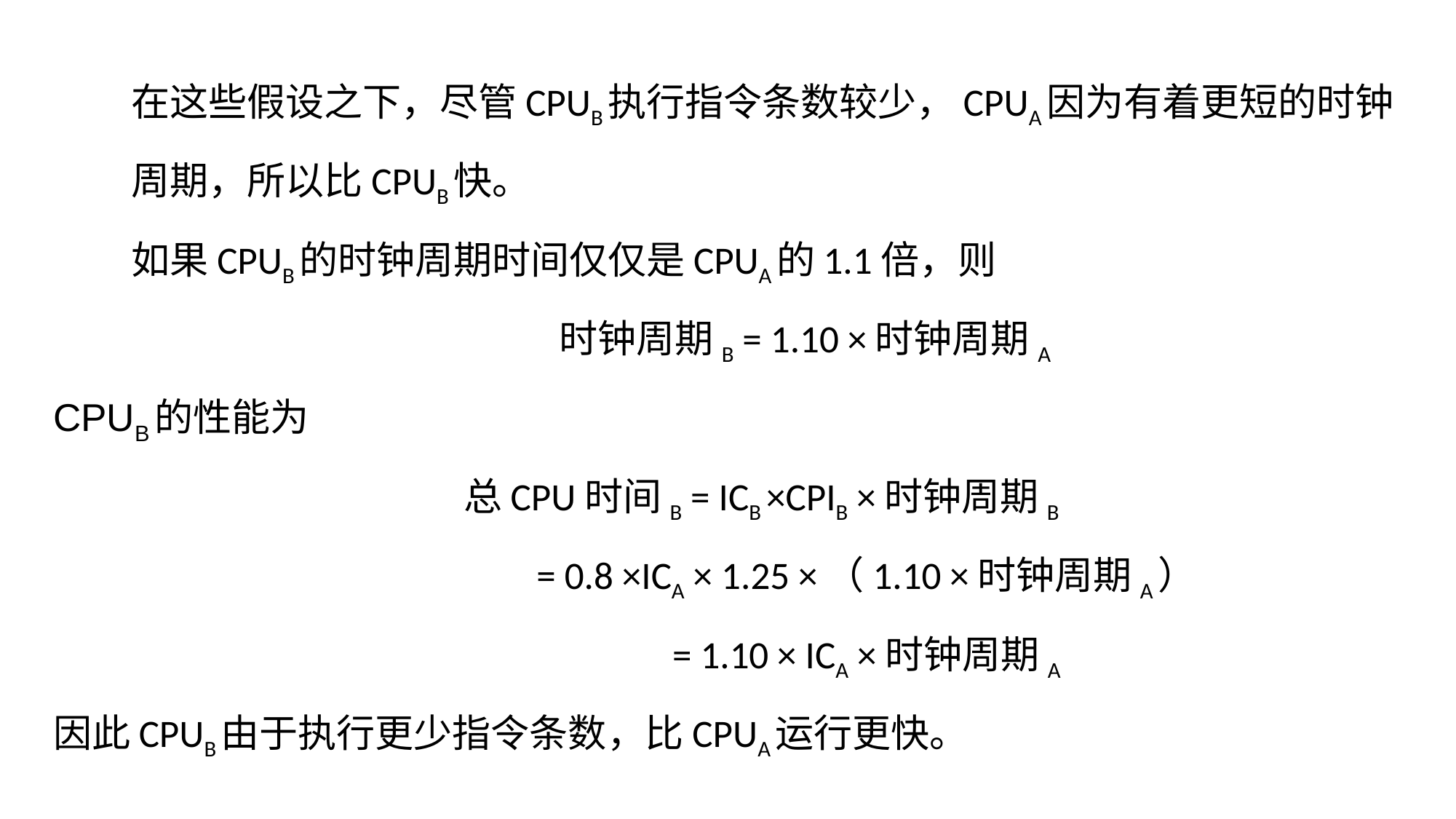

在这些假设之下，尽管CPUB执行指令条数较少，CPUA因为有着更短的时钟周期，所以比CPUB快。
如果CPUB的时钟周期时间仅仅是CPUA的1.1倍，则
       时钟周期B = 1.10 ×时钟周期A
CPUB的性能为
       总CPU时间B = ICB ×CPIB ×时钟周期B
　　　　　        = 0.8 ×ICA × 1.25 ×（1.10 ×时钟周期A）
　　　　　        = 1.10 × ICA ×时钟周期A
因此CPUB由于执行更少指令条数，比CPUA运行更快。